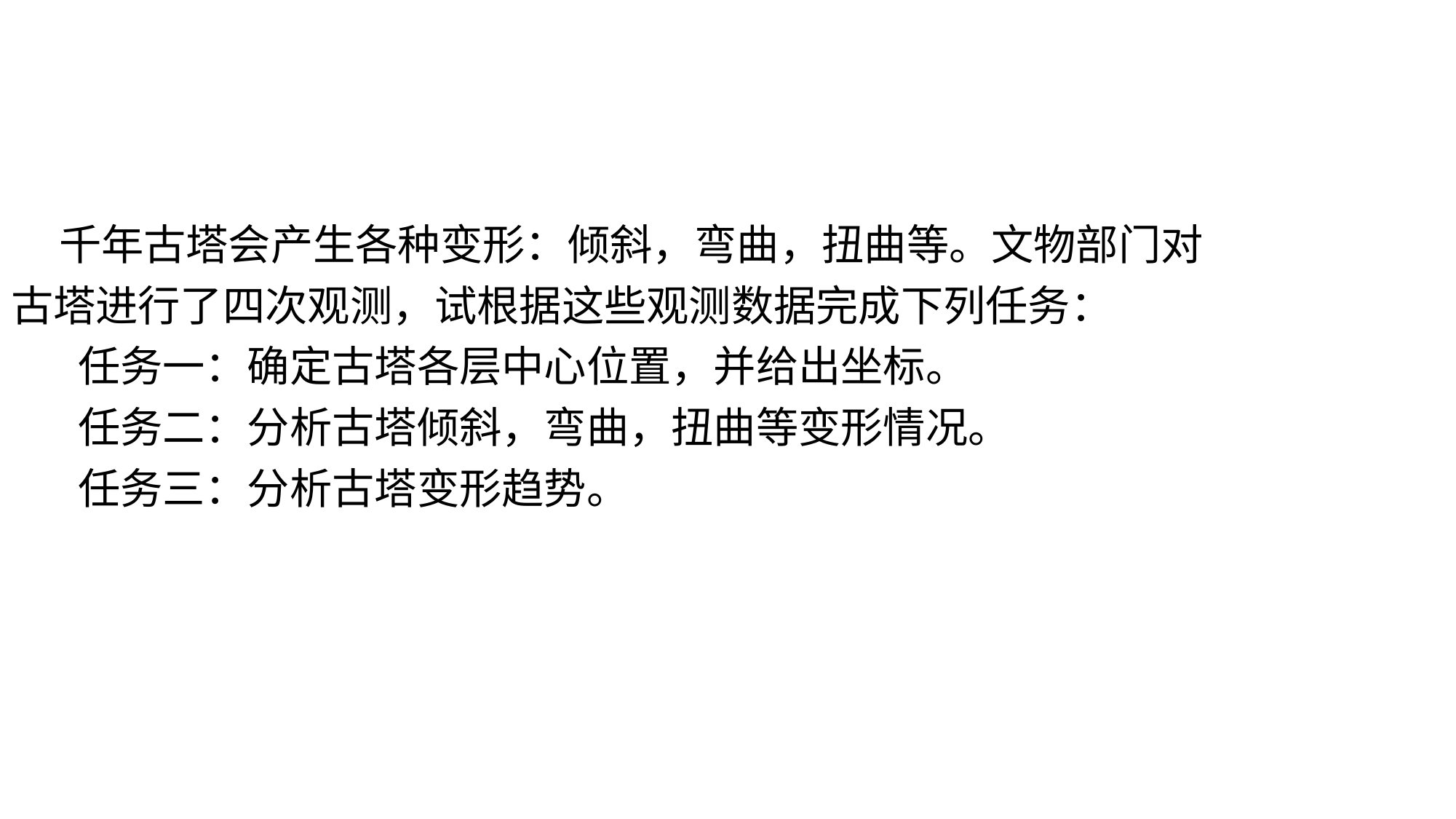

千年古塔会产生各种变形：倾斜，弯曲，扭曲等。文物部门对
古塔进行了四次观测，试根据这些观测数据完成下列任务：
      任务一：确定古塔各层中心位置，并给出坐标。
      任务二：分析古塔倾斜，弯曲，扭曲等变形情况。
      任务三：分析古塔变形趋势。